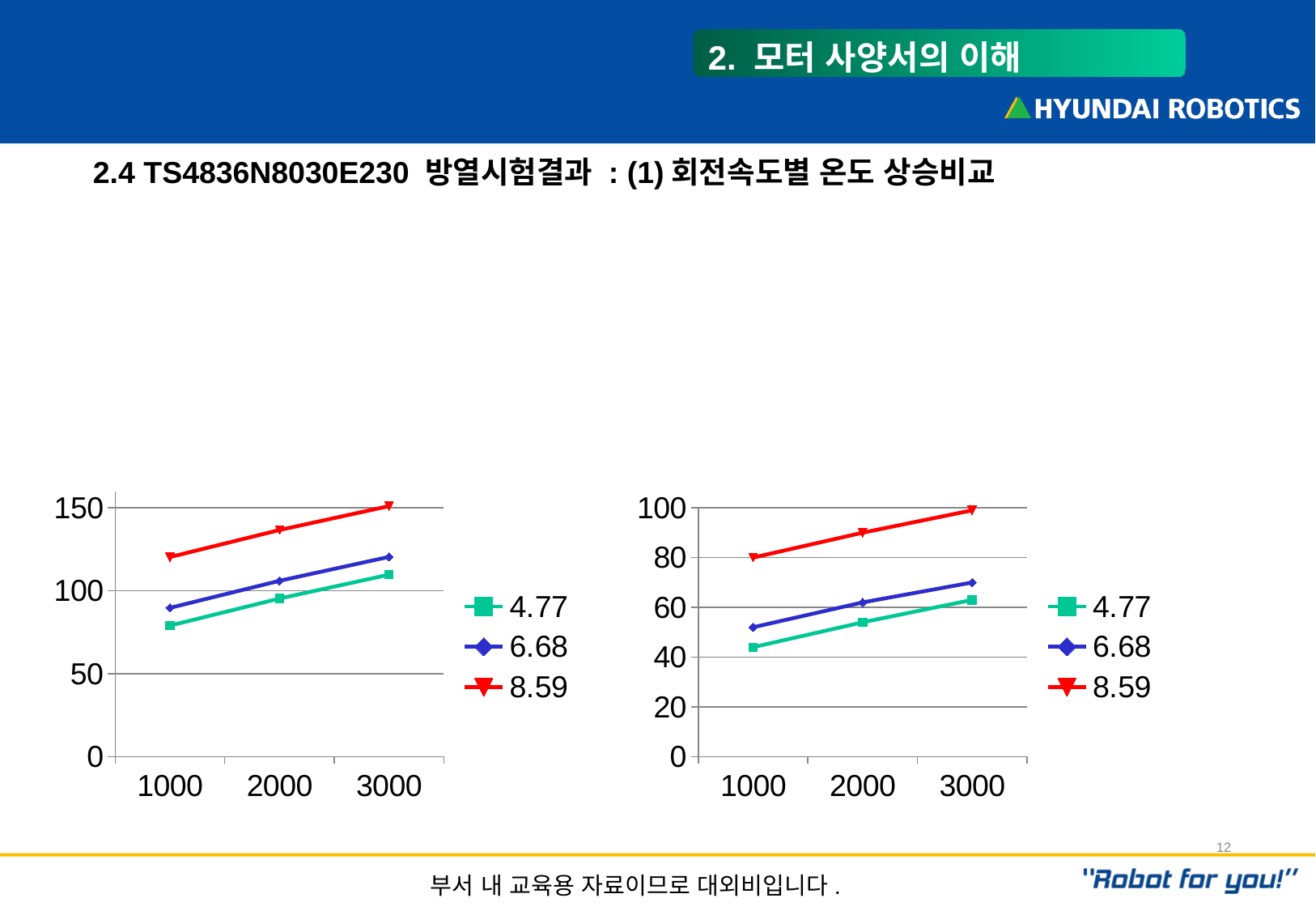

2. 모터 사양서의 이해

2.4 TS4836N8030E230 방열시험결과 : (1)회전속도별 온도 상승비교

### Chart

| Category | 4.77 | 6.68 | 8.59 |
|---|---|---|---|
| 1000 | 79.0 | 89.7 | 120.3 |
| 2000 | 95.3 | 106.0 | 136.6 |
| 3000 | 109.7 | 120.4 | 151.0 |

### Chart

| Category | 4.77 | 6.68 | 8.59 |
|---|---|---|---|
| 1000 | 44.0 | 52.0 | 80.0 |
| 2000 | 54.0 | 62.0 | 90.0 |
| 3000 | 63.0 | 70.0 | 99.0 |
12
부서 내 교육용 자료이므로 대외비입니다.